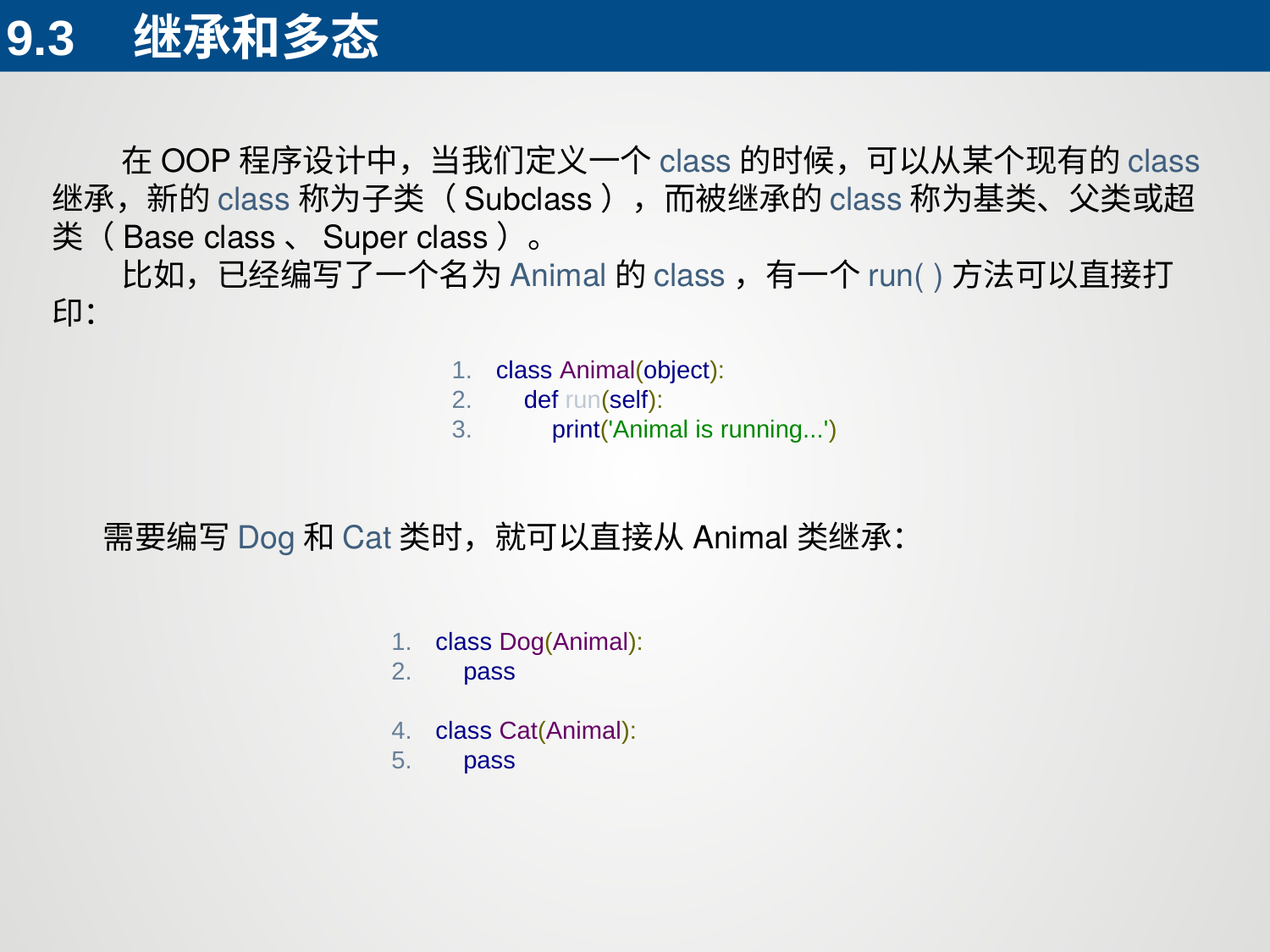

9.3	继承和多态
       在OOP程序设计中，当我们定义一个class的时候，可以从某个现有的class继承，新的class称为子类（Subclass），而被继承的class称为基类、父类或超类（Base class、Super class）。
       比如，已经编写了一个名为Animal的class，有一个run( )方法可以直接打印：
class Animal(object):
    def run(self):
        print('Animal is running...')
需要编写Dog和Cat类时，就可以直接从Animal类继承：
class Dog(Animal):
    pass

class Cat(Animal):
    pass